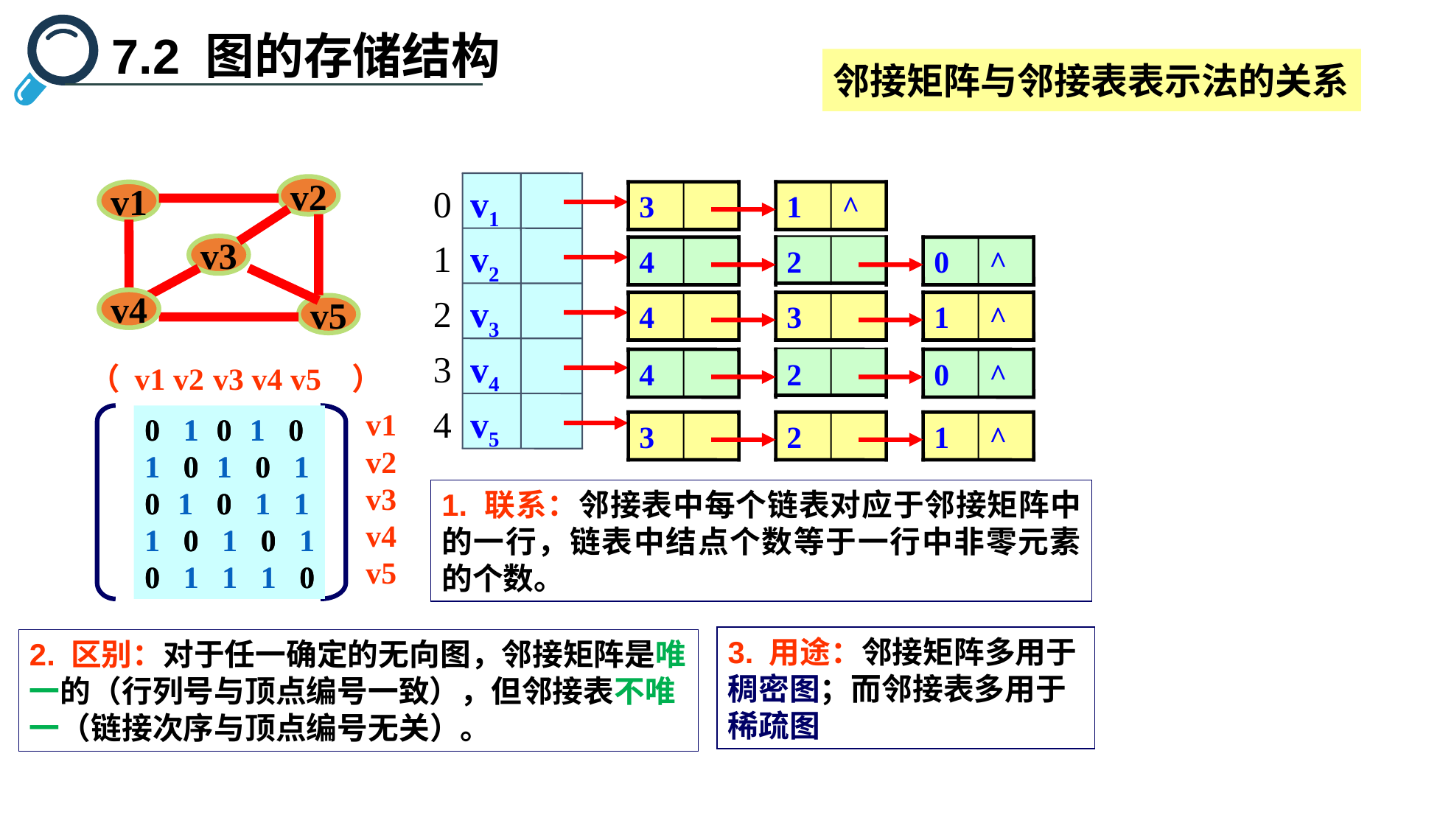

7.2 图的存储结构
邻接矩阵与邻接表表示法的关系

0

v1

3

1

^

1

v2

4

2

0

^

2

v3

4

3

1

^

3

v4

4

2

0

^

4

v5

3

2

1

^

v2
v1

v3

v4
v4
v5

（ v1 v2  v3 v4 v5   ）
v1
v2
v3
v4
v5

0   0    0    0   0
0   0    0   0   0
0    0   0   0   0
0   0   0   0   0
0   0   0   0   0
0   1    0    1   0
1   0    1   0   1
0    1   0   1   1
1   0   1   0   1
0   1   1   1   0
0   1    0    1   0
1   0    1   0   1
0    1   0   1   1
1   0   1   0   1
0   1   1   1   0

1. 联系：邻接表中每个链表对应于邻接矩阵中的一行，链表中结点个数等于一行中非零元素的个数。
3. 用途：邻接矩阵多用于稠密图；而邻接表多用于稀疏图
2. 区别：对于任一确定的无向图，邻接矩阵是唯一的（行列号与顶点编号一致），但邻接表不唯一（链接次序与顶点编号无关）。